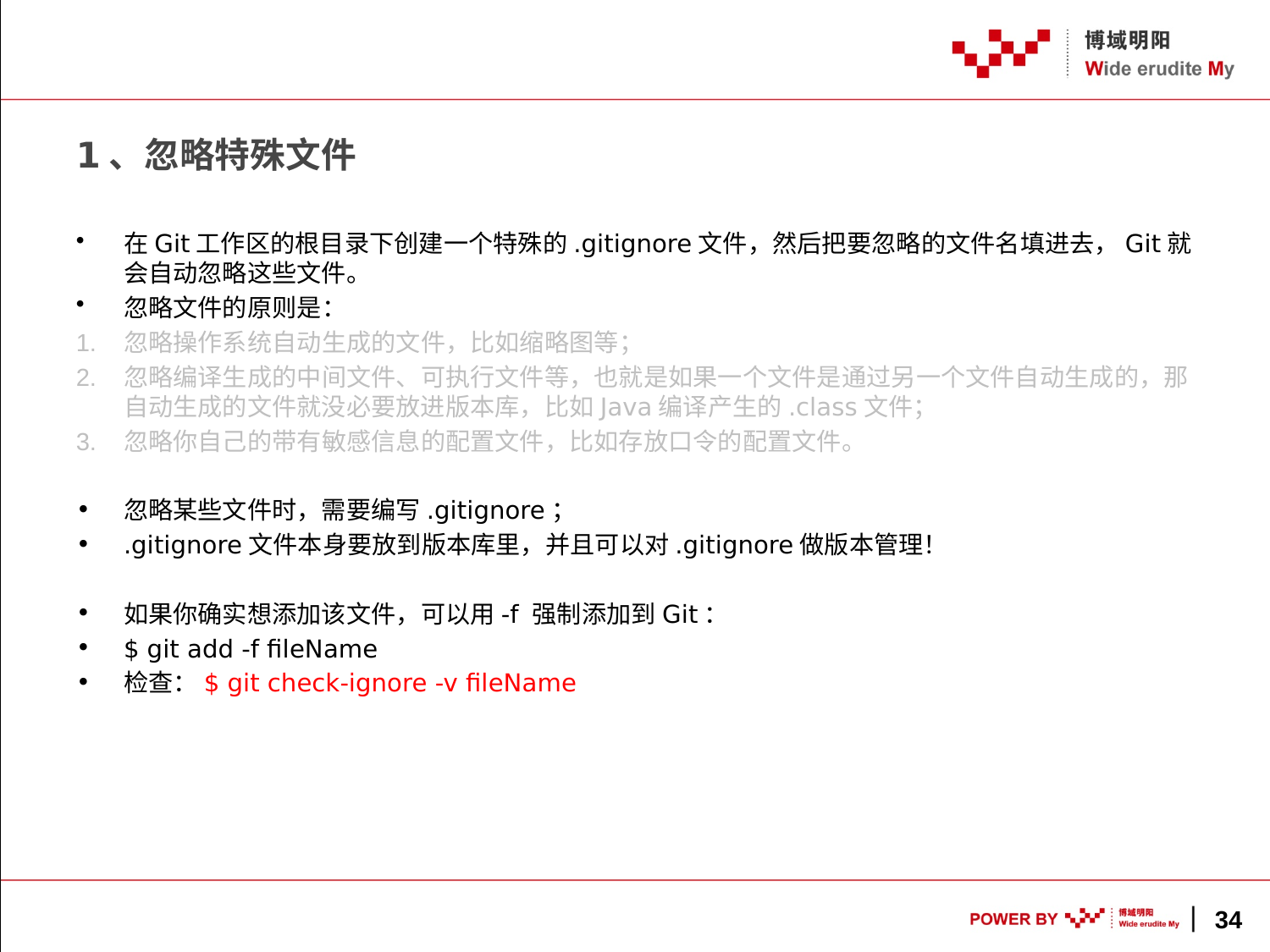

# 1、忽略特殊文件
在Git工作区的根目录下创建一个特殊的.gitignore文件，然后把要忽略的文件名填进去，Git就会自动忽略这些文件。
忽略文件的原则是：
忽略操作系统自动生成的文件，比如缩略图等；
忽略编译生成的中间文件、可执行文件等，也就是如果一个文件是通过另一个文件自动生成的，那自动生成的文件就没必要放进版本库，比如Java编译产生的.class文件；
忽略你自己的带有敏感信息的配置文件，比如存放口令的配置文件。

忽略某些文件时，需要编写.gitignore；
.gitignore文件本身要放到版本库里，并且可以对.gitignore做版本管理！

如果你确实想添加该文件，可以用-f 强制添加到Git：
$ git add -f fileName
检查：$ git check-ignore -v fileName

34